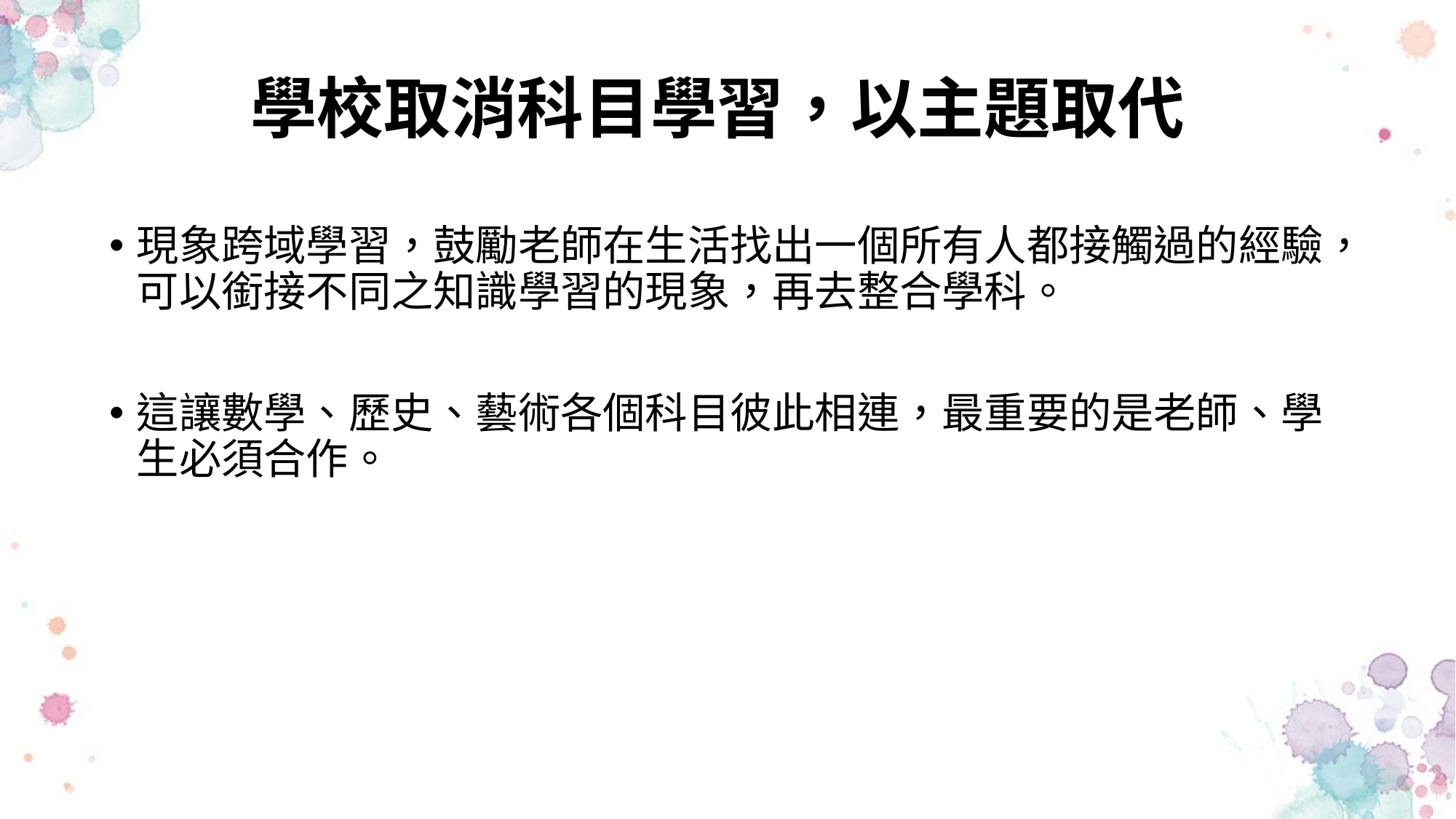

學校取消科目學習，以主題取代
現象跨域學習，鼓勵老師在生活找出一個所有人都接觸過的經驗，可以銜接不同之知識學習的現象，再去整合學科。

這讓數學、歷史、藝術各個科目彼此相連，最重要的是老師、學生必須合作。